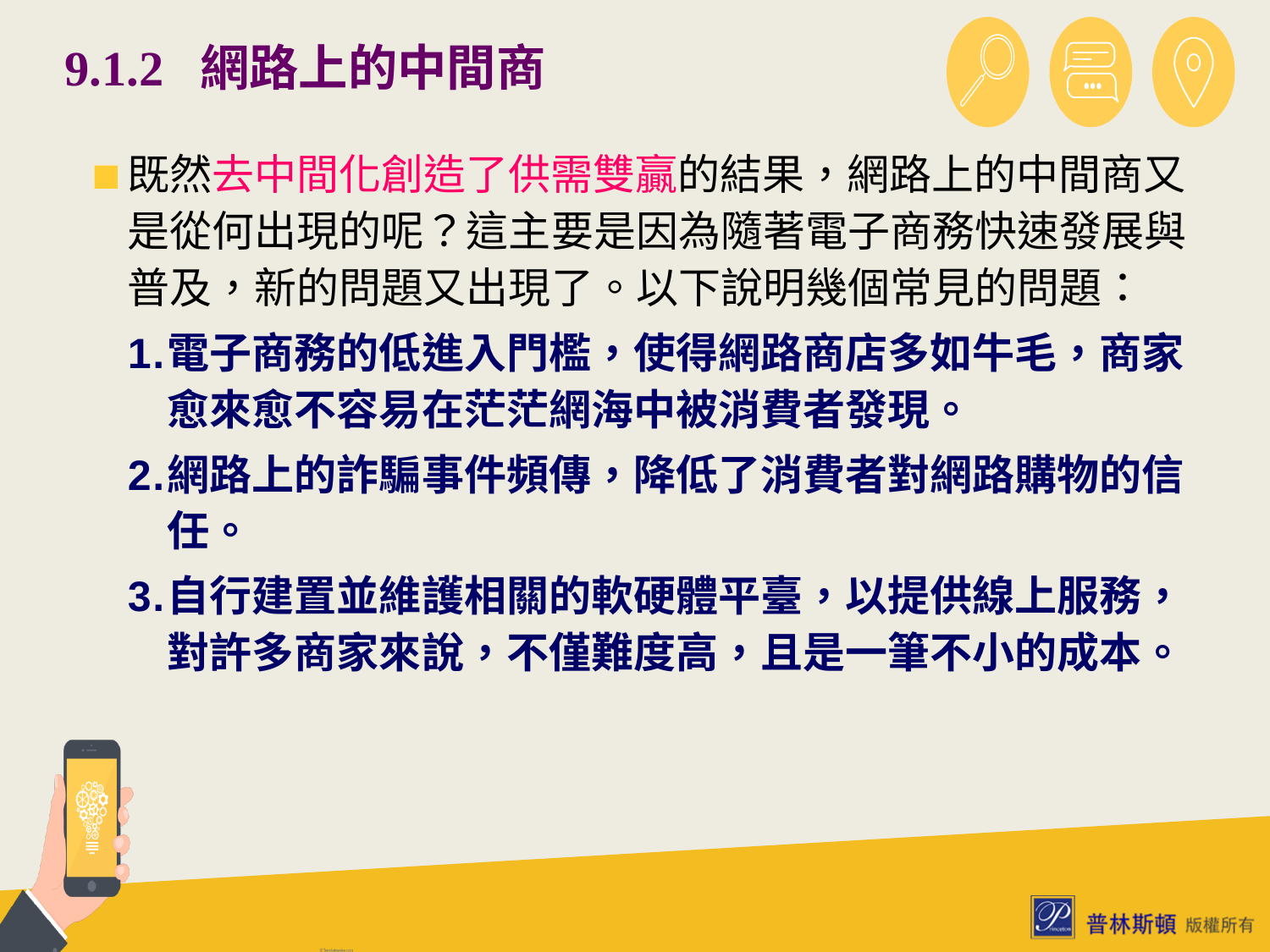

# 9.1.2  網路上的中間商
既然去中間化創造了供需雙贏的結果，網路上的中間商又是從何出現的呢？這主要是因為隨著電子商務快速發展與普及，新的問題又出現了。以下說明幾個常見的問題：
電子商務的低進入門檻，使得網路商店多如牛毛，商家愈來愈不容易在茫茫網海中被消費者發現。
網路上的詐騙事件頻傳，降低了消費者對網路購物的信任。
自行建置並維護相關的軟硬體平臺，以提供線上服務，對許多商家來說，不僅難度高，且是一筆不小的成本。